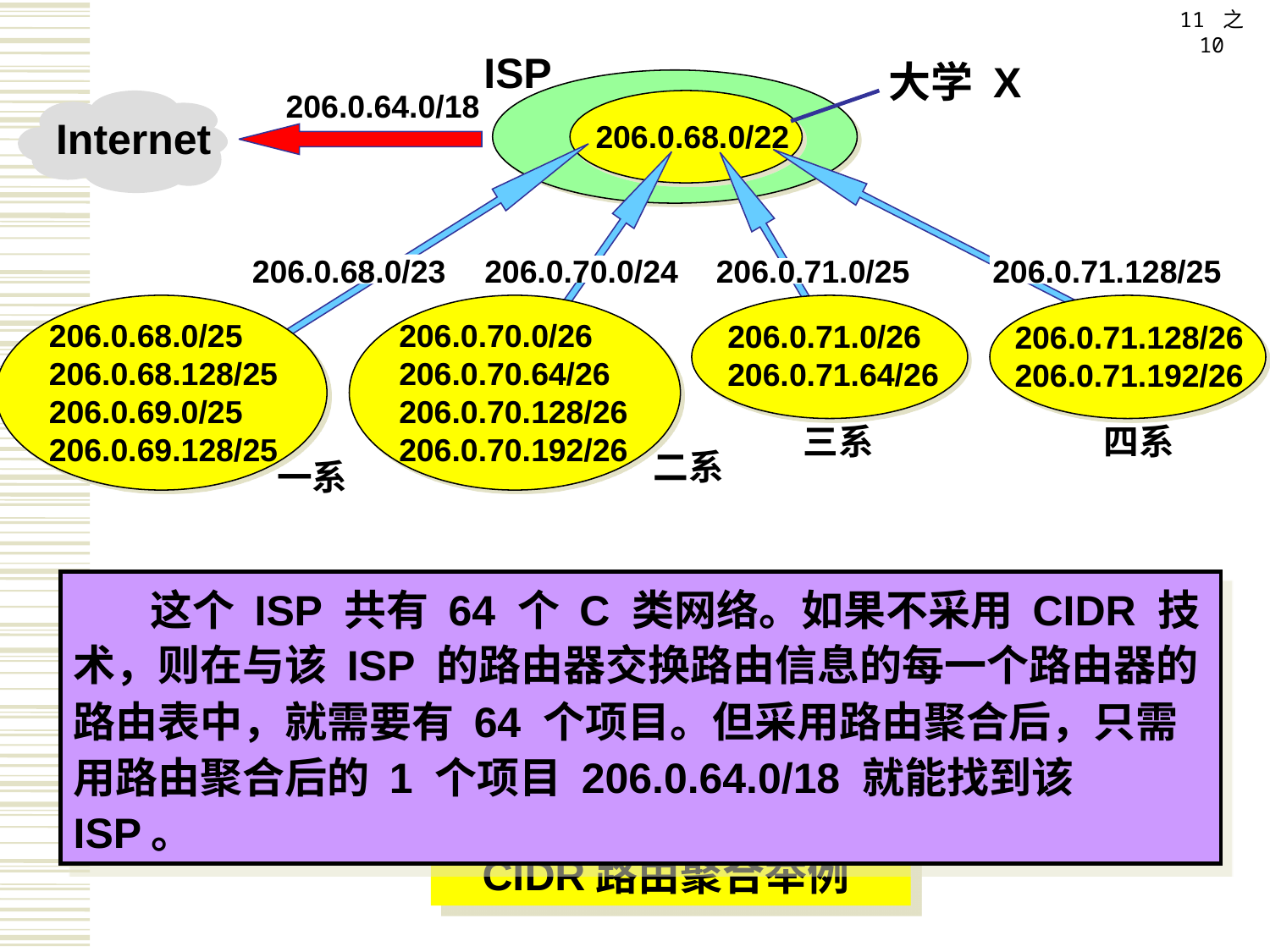

11 之 10
ISP
大学 X

206.0.64.0/18

Internet
206.0.68.0/22

206.0.68.0/23
206.0.70.0/24
206.0.71.0/25
206.0.71.128/25

206.0.68.0/25
206.0.68.128/25
206.0.69.0/25
206.0.69.128/25
206.0.70.0/26
206.0.70.64/26
206.0.70.128/26
206.0.70.192/26
206.0.71.0/26
206.0.71.64/26
206.0.71.128/26
206.0.71.192/26
三系
四系
二系
一系
       这个 ISP 共有 64 个 C 类网络。如果不采用 CIDR 技术，则在与该 ISP 的路由器交换路由信息的每一个路由器的路由表中，就需要有 64 个项目。但采用路由聚合后，只需用路由聚合后的 1 个项目 206.0.64.0/18 就能找到该 ISP。
CIDR路由聚合举例